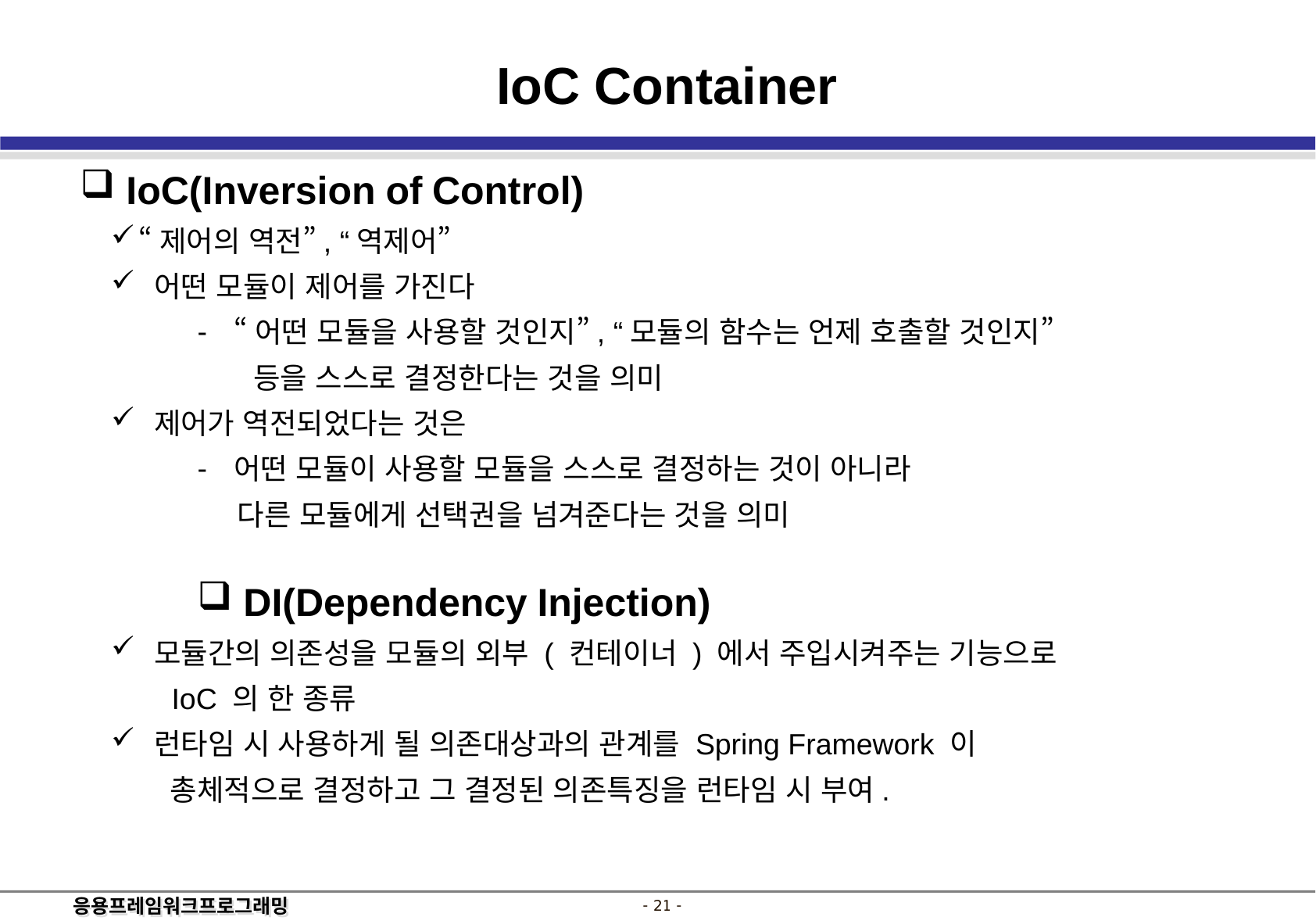

IoC Container
 IoC(Inversion of Control)
“제어의 역전”, “역제어”
 어떤 모듈이 제어를 가진다
“어떤 모듈을 사용할 것인지”, “모듈의 함수는 언제 호출할 것인지”
      등을 스스로 결정한다는 것을 의미
 제어가 역전되었다는 것은
어떤 모듈이 사용할 모듈을 스스로 결정하는 것이 아니라
    다른 모듈에게 선택권을 넘겨준다는 것을 의미

 DI(Dependency Injection)
 모듈간의 의존성을 모듈의 외부 ( 컨테이너 ) 에서 주입시켜주는 기능으로
    IoC 의 한 종류
 런타임 시 사용하게 될 의존대상과의 관계를 Spring Framework 이
   총체적으로 결정하고 그 결정된 의존특징을 런타임 시 부여.
- 21 -